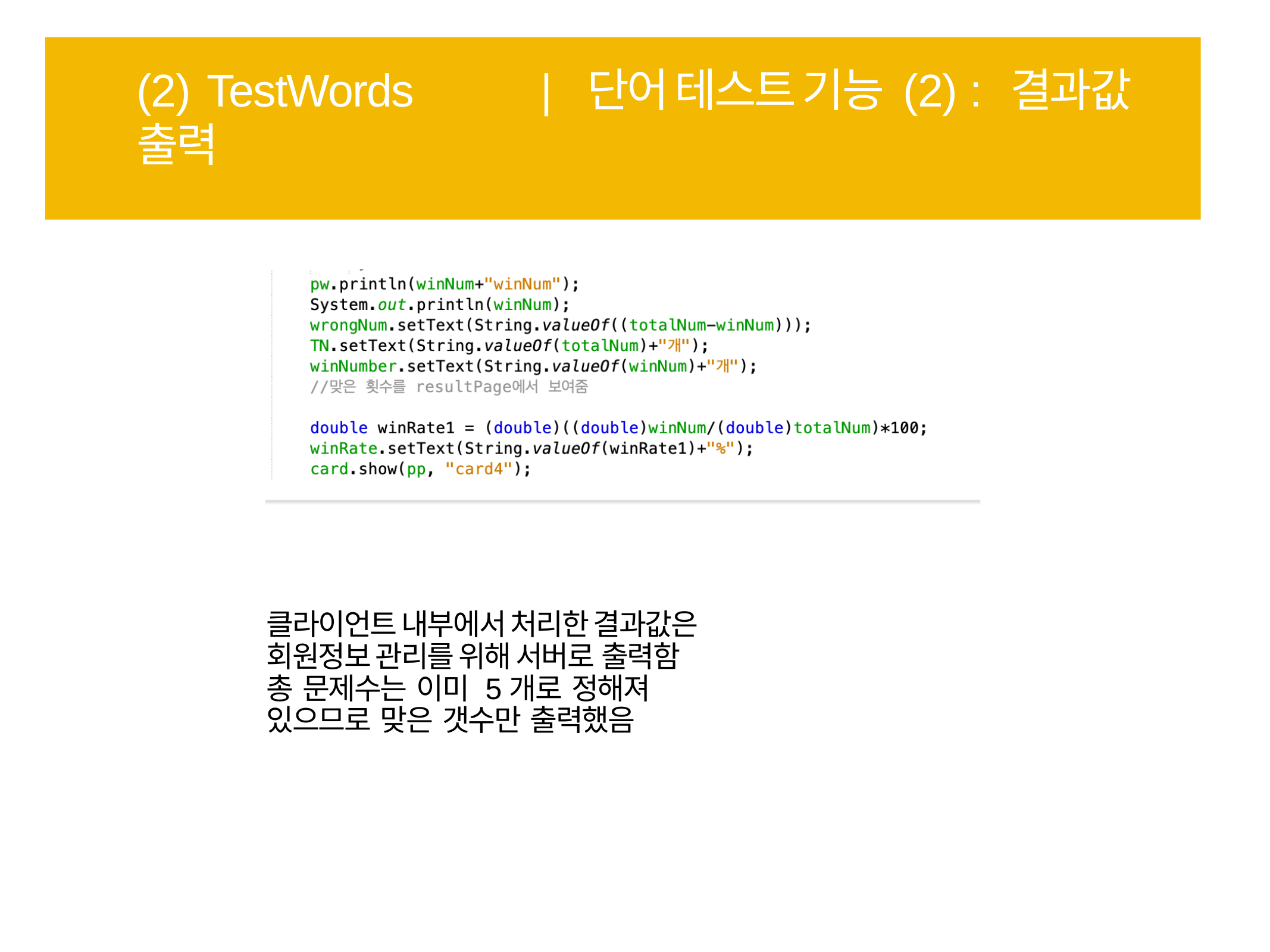

# (2) TestWords	| 단어 테스트 기능 (2) : 결과값 출력

클라이언트 내부에서 처리한 결과값은  회원정보 관리를 위해 서버로 출력함
총 문제수는 이미 5개로 정해져 있으므로 맞은 갯수만 출력했음